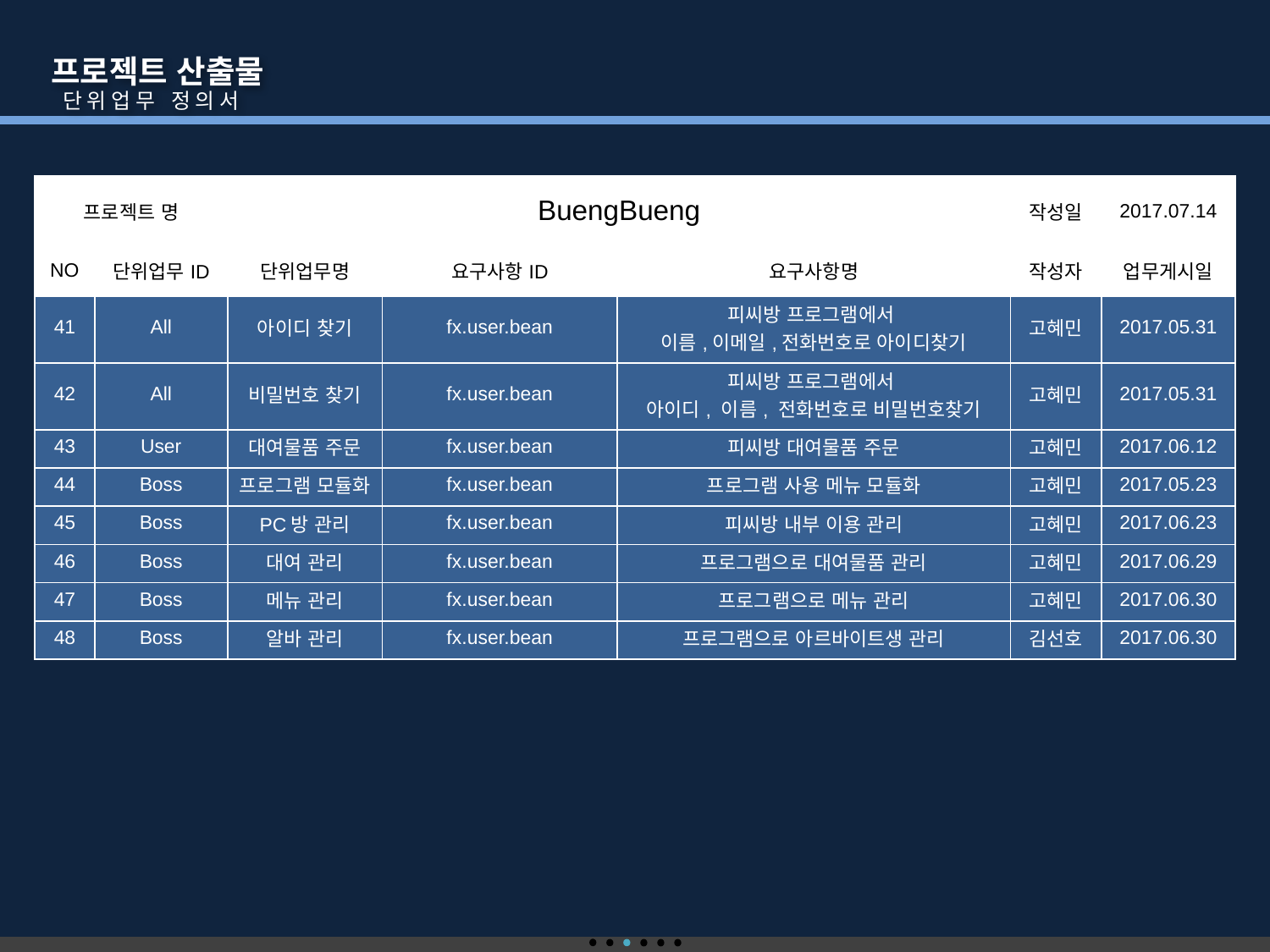

프로젝트 산출물
  단위업무 정의서

| 프로젝트 명 |  | BuengBueng |  |  | 작성일 | 2017.07.14 |
| --- | --- | --- | --- | --- | --- | --- |
| NO | 단위업무ID | 단위업무명 | 요구사항ID | 요구사항명 | 작성자 | 업무게시일 |
| 41 | All | 아이디 찾기 | fx.user.bean | 피씨방 프로그램에서 이름,이메일,전화번호로 아이디찾기 | 고혜민 | 2017.05.31 |
| 42 | All | 비밀번호 찾기 | fx.user.bean | 피씨방 프로그램에서 아이디, 이름, 전화번호로 비밀번호찾기 | 고혜민 | 2017.05.31 |
| 43 | User | 대여물품 주문 | fx.user.bean | 피씨방 대여물품 주문 | 고혜민 | 2017.06.12 |
| 44 | Boss | 프로그램 모듈화 | fx.user.bean | 프로그램 사용 메뉴 모듈화 | 고혜민 | 2017.05.23 |
| 45 | Boss | PC방 관리 | fx.user.bean | 피씨방 내부 이용 관리 | 고혜민 | 2017.06.23 |
| 46 | Boss | 대여 관리 | fx.user.bean | 프로그램으로 대여물품 관리 | 고혜민 | 2017.06.29 |
| 47 | Boss | 메뉴 관리 | fx.user.bean | 프로그램으로 메뉴 관리 | 고혜민 | 2017.06.30 |
| 48 | Boss | 알바 관리 | fx.user.bean | 프로그램으로 아르바이트생 관리 | 김선호 | 2017.06.30 |